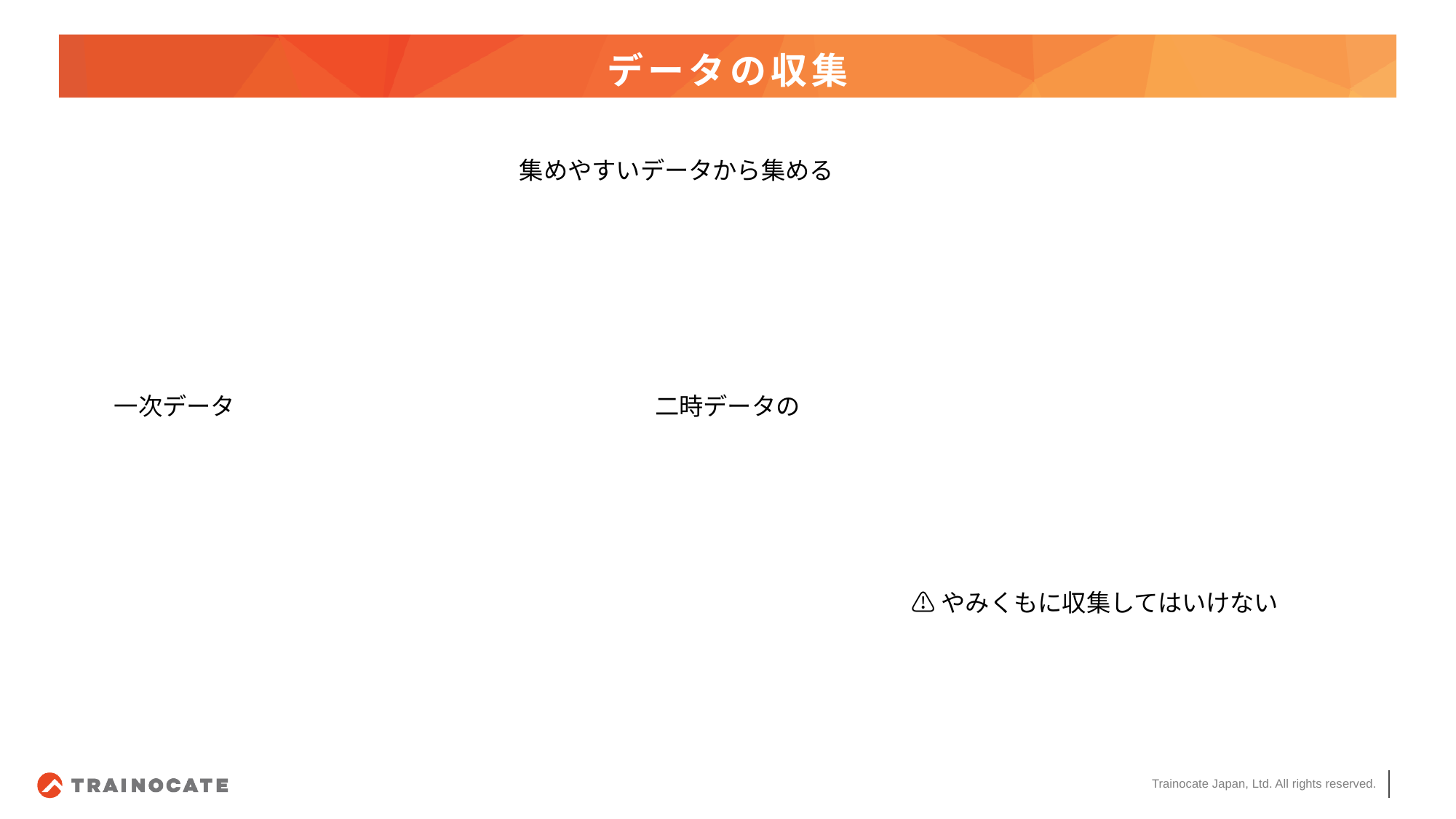

# データの収集
集めやすいデータから集める
一次データ
二時データの
⚠やみくもに収集してはいけない